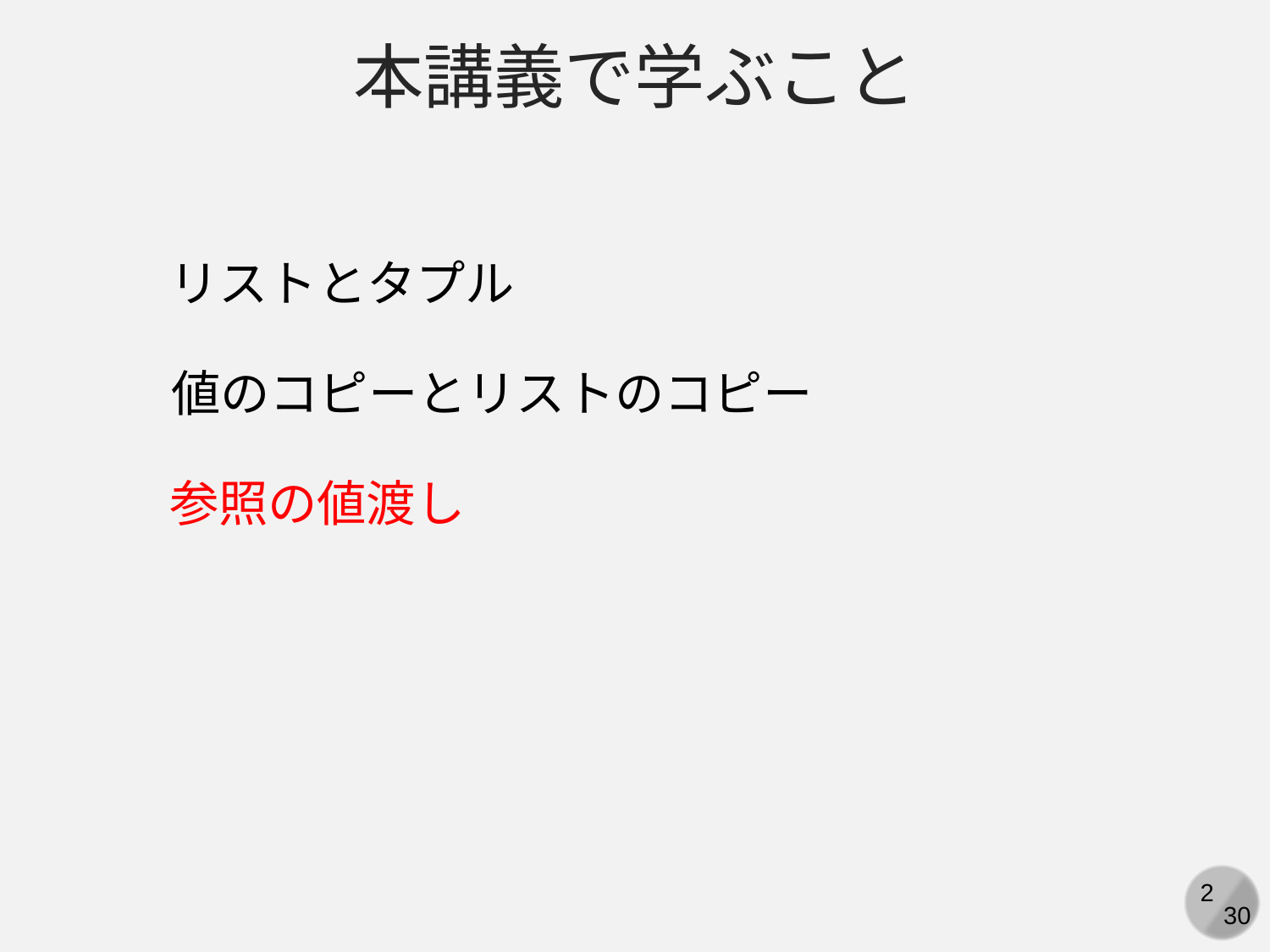

本講義で学ぶこと
リストとタプル
値のコピーとリストのコピー
参照の値渡し